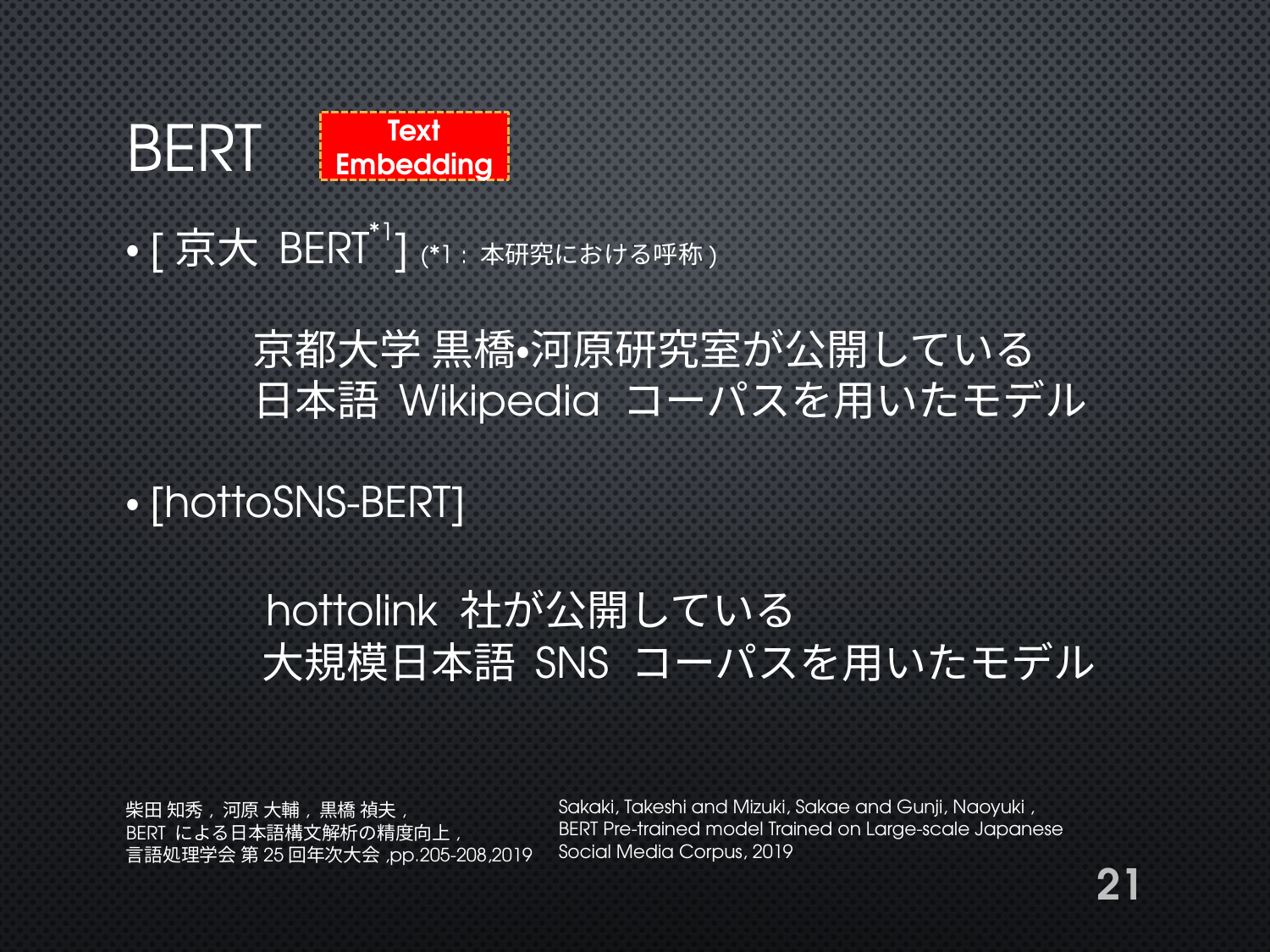

# BERT
Text
Embedding
・[京大 BERT*1] (*1 : 本研究における呼称)
	京都大学 黒橋・河原研究室が公開している
	日本語 Wikipedia コーパスを用いたモデル

・[hottoSNS-BERT]
	 hottolink 社が公開している
	 大規模日本語 SNS コーパスを用いたモデル

Sakaki, Takeshi and Mizuki, Sakae and Gunji, Naoyuki ,
BERT Pre-trained model Trained on Large-scale Japanese
Social Media Corpus, 2019
柴田 知秀, 河原 大輔, 黒橋 禎夫,
BERT による日本語構文解析の精度向上,
言語処理学会 第25回年次大会,pp.205-208,2019
21